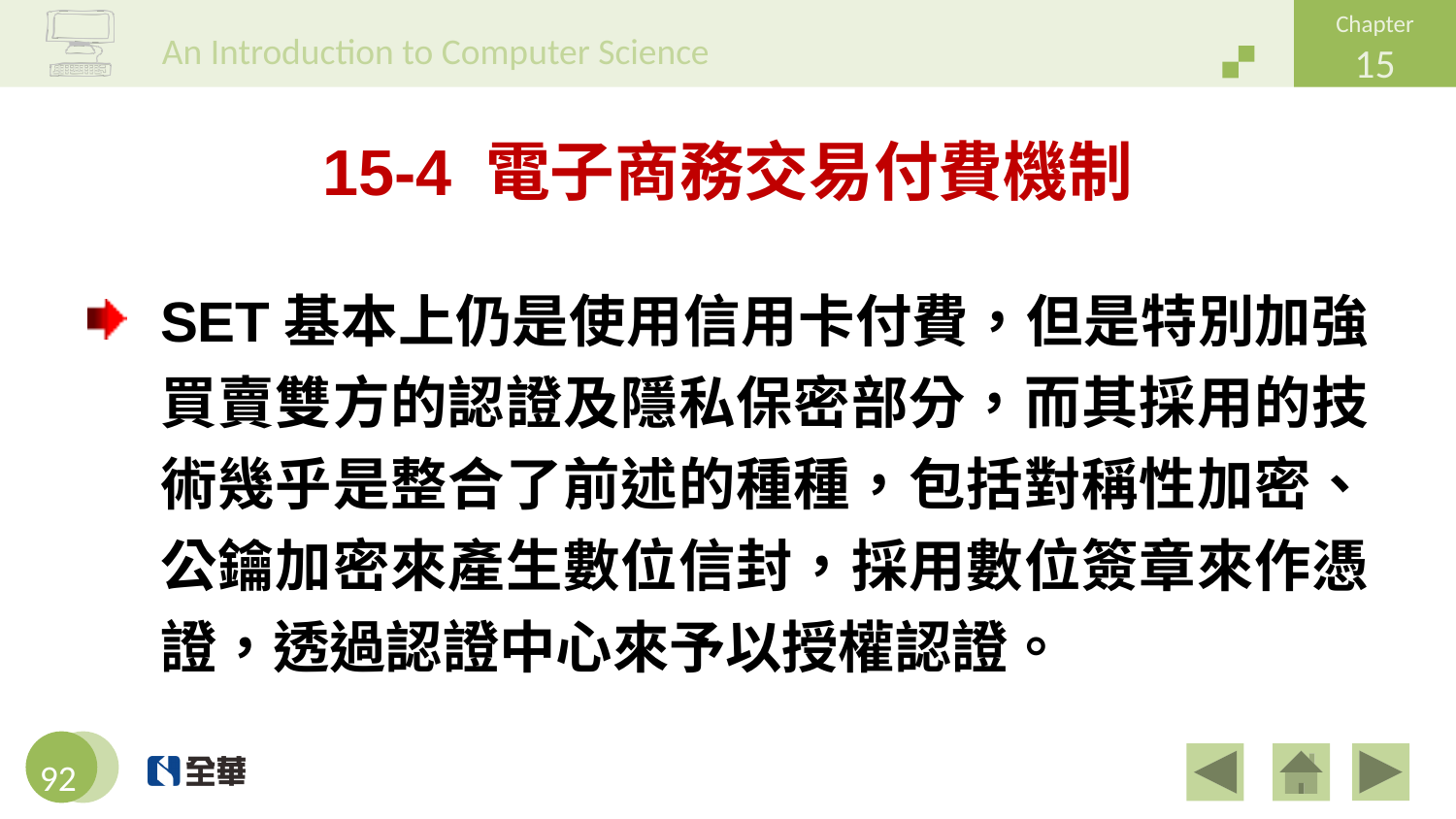

# 15-4 電子商務交易付費機制
SET基本上仍是使用信用卡付費，但是特別加強買賣雙方的認證及隱私保密部分，而其採用的技術幾乎是整合了前述的種種，包括對稱性加密、公鑰加密來產生數位信封，採用數位簽章來作憑證，透過認證中心來予以授權認證。